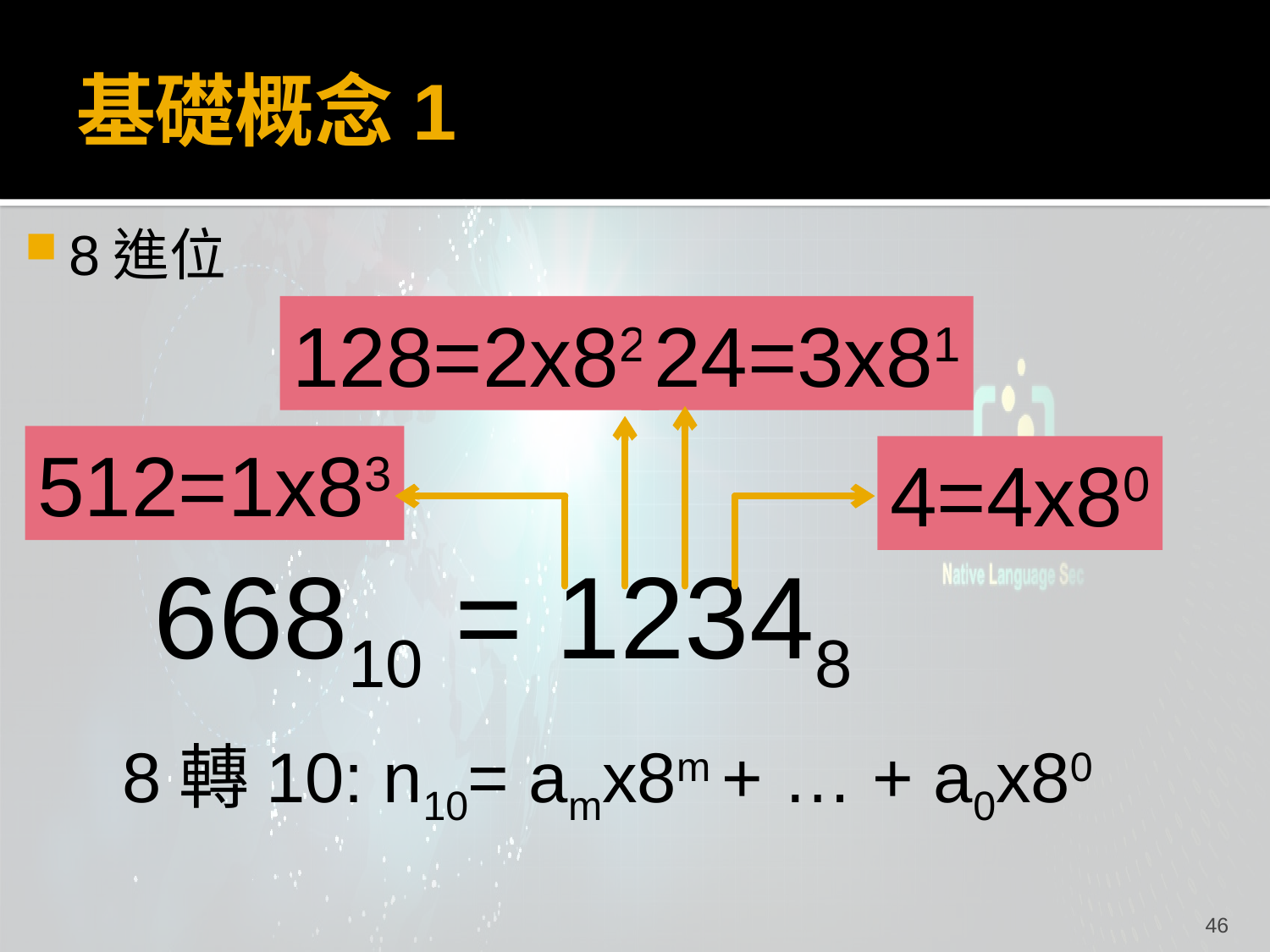

# 基礎概念1
8進位

128=2x82
24=3x81
512=1x83
4=4x80
66810 = 12348
8轉10: n10= amx8m + … + a0x80
46